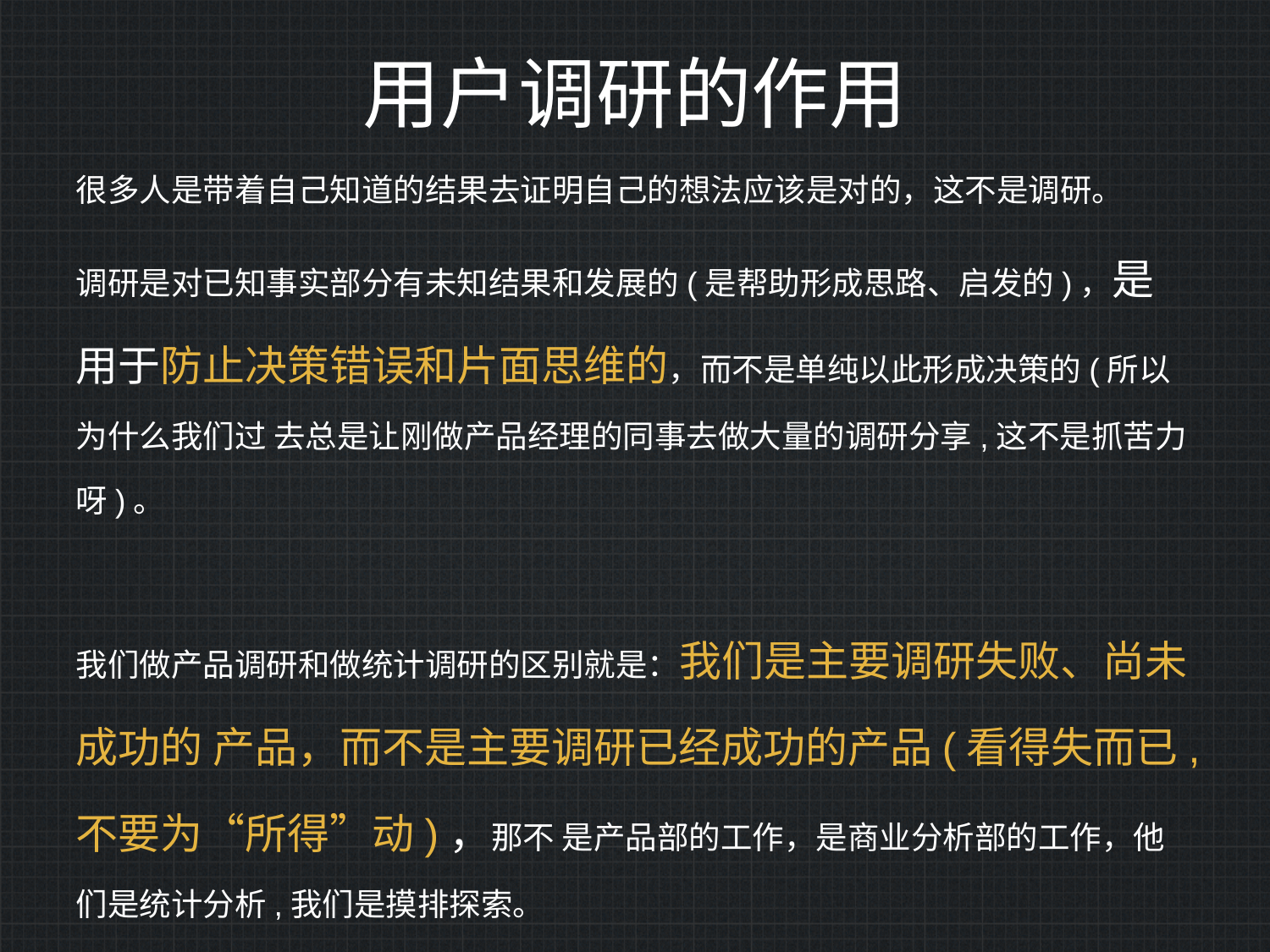

# 用户调研的作用
很多人是带着自己知道的结果去证明自己的想法应该是对的，这不是调研。
调研是对已知事实部分有未知结果和发展的(是帮助形成思路、启发的)，是用于防止决策错误和片面思维的，而不是单纯以此形成决策的(所以为什么我们过 去总是让刚做产品经理的同事去做大量的调研分享,这不是抓苦力呀)。

我们做产品调研和做统计调研的区别就是：我们是主要调研失败、尚未成功的 产品，而不是主要调研已经成功的产品(看得失而已,不要为“所得”动)，那不 是产品部的工作，是商业分析部的工作，他们是统计分析,我们是摸排探索。
——李明远（百度副总裁）